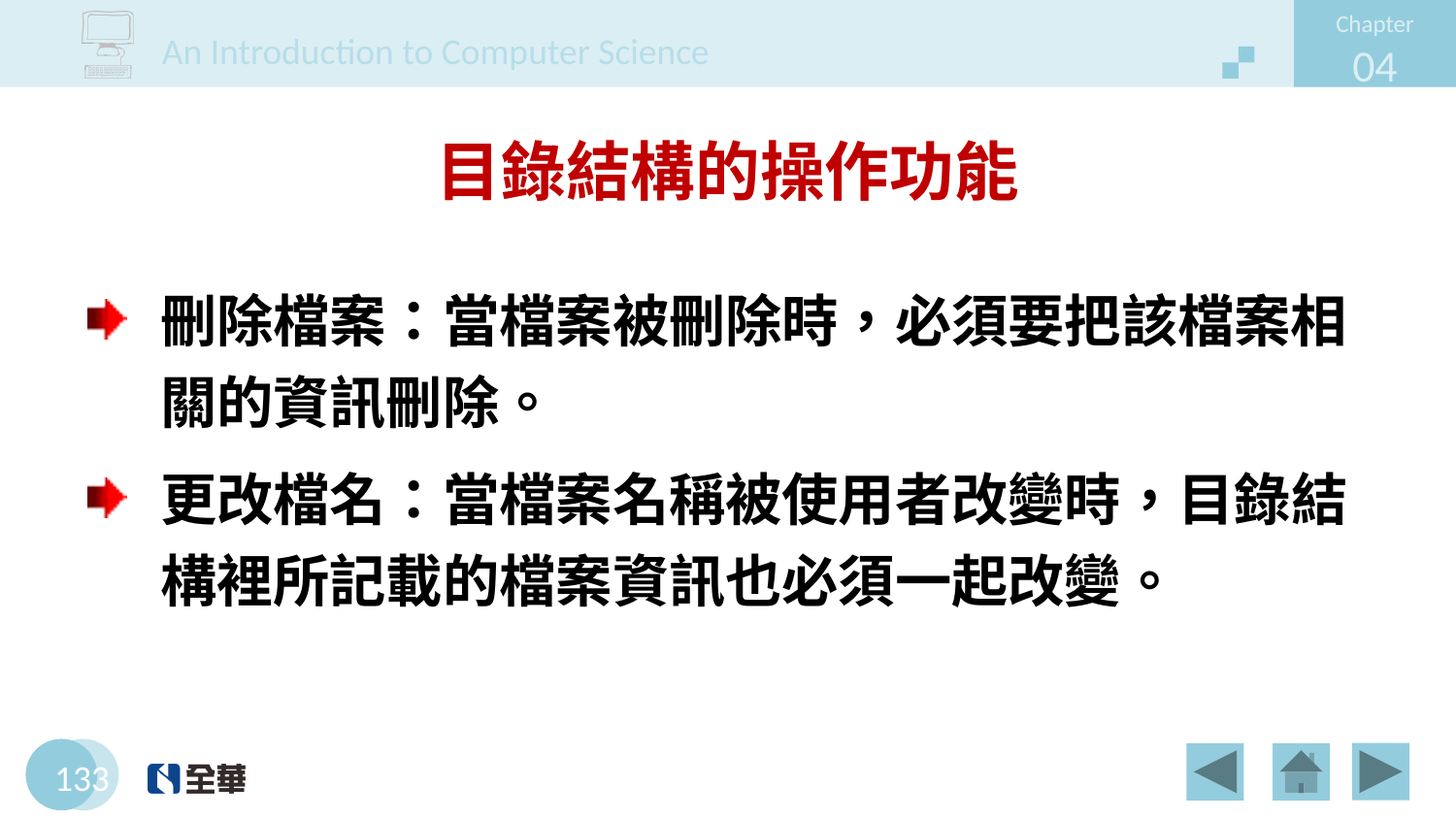

# 目錄結構的操作功能
刪除檔案：當檔案被刪除時，必須要把該檔案相關的資訊刪除。
更改檔名：當檔案名稱被使用者改變時，目錄結構裡所記載的檔案資訊也必須一起改變。